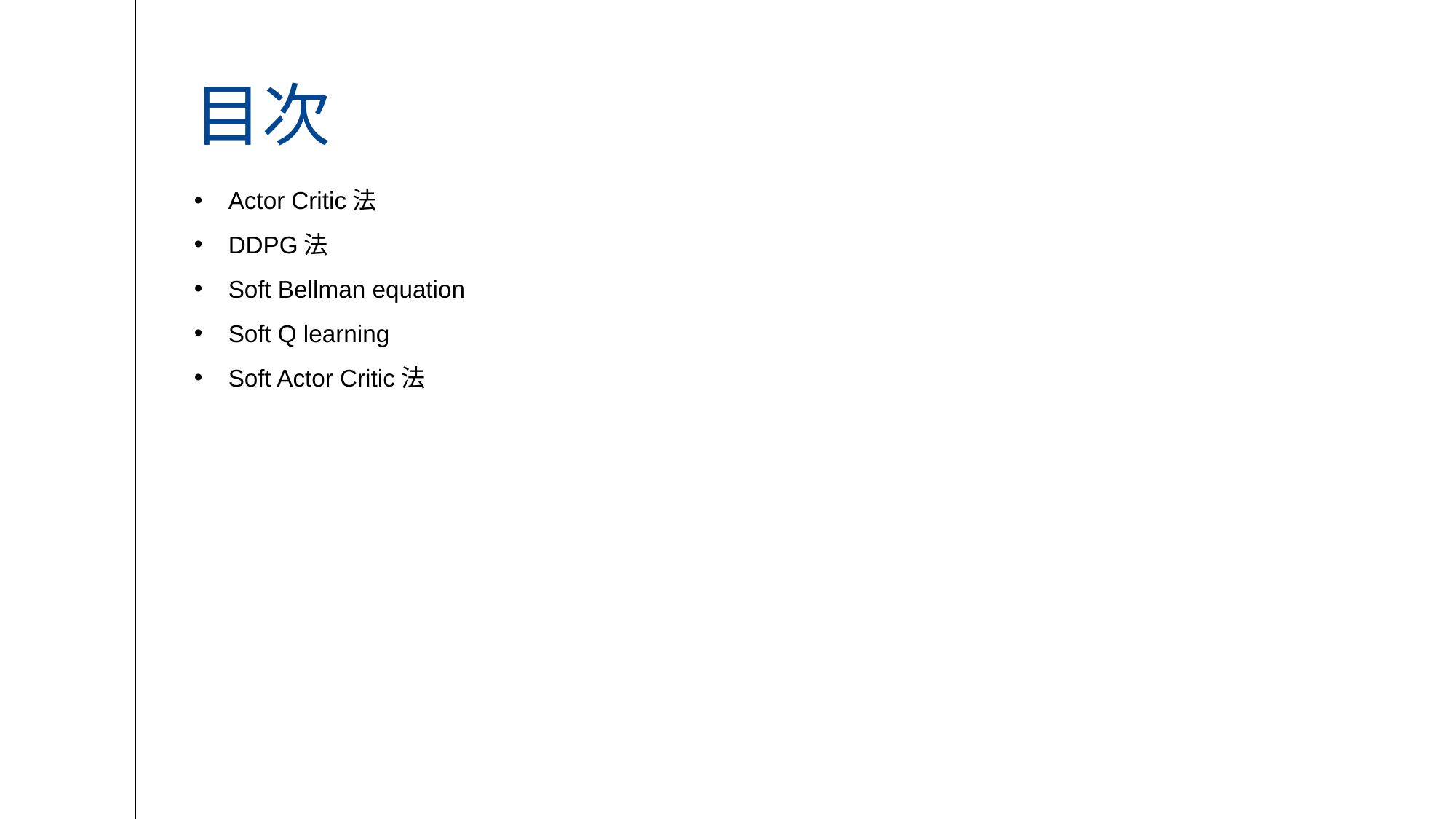

# 目次
Actor Critic法
DDPG法
Soft Bellman equation
Soft Q learning
Soft Actor Critic法